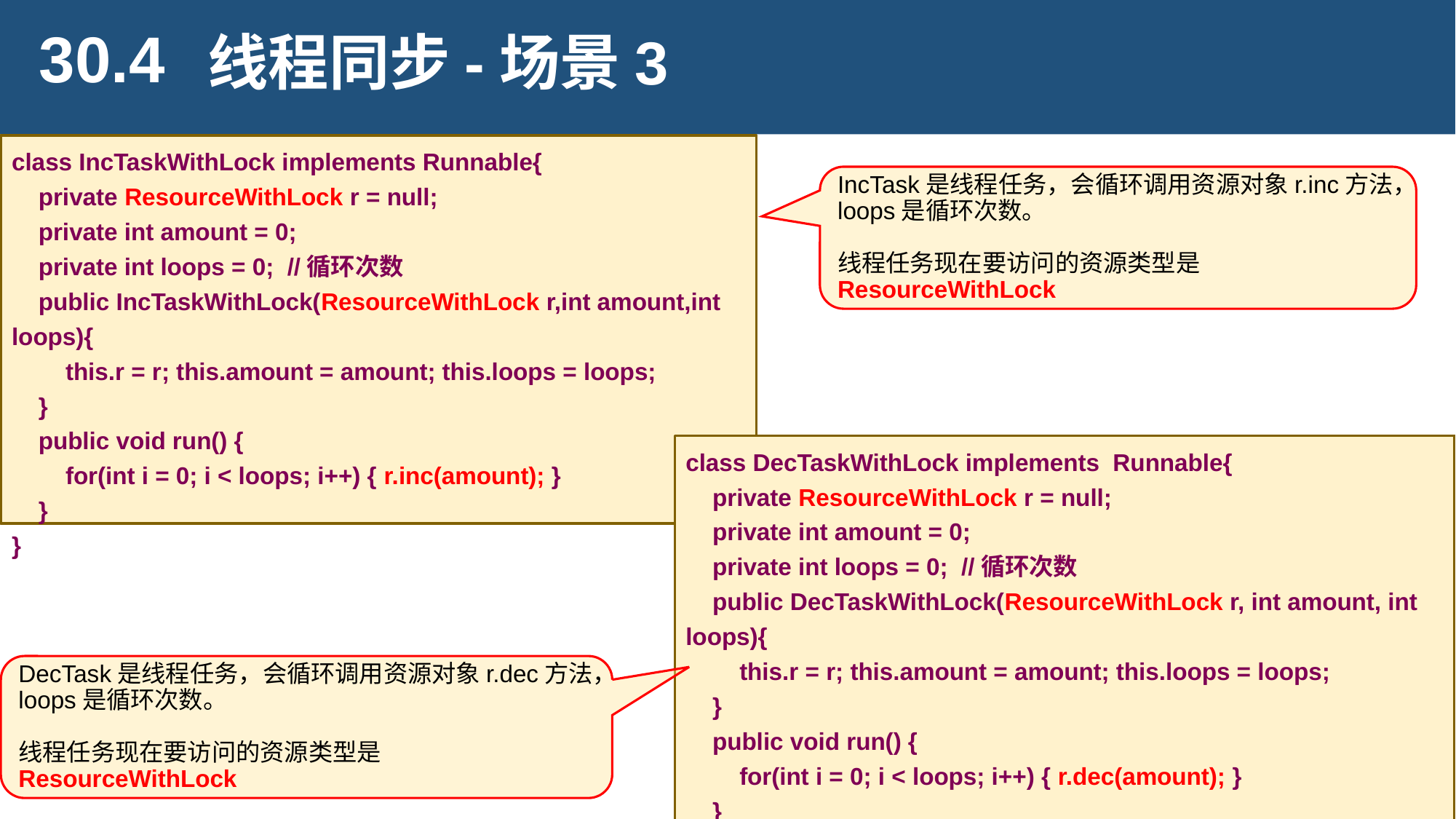

30.4
线程同步-场景3
class IncTaskWithLock implements Runnable{
    private ResourceWithLock r = null;
    private int amount = 0;
    private int loops = 0;  //循环次数
    public IncTaskWithLock(ResourceWithLock r,int amount,int loops){
        this.r = r; this.amount = amount; this.loops = loops;
    }
    public void run() {
        for(int i = 0; i < loops; i++) { r.inc(amount); }
    }
}
IncTask是线程任务，会循环调用资源对象r.inc方法，loops是循环次数。

线程任务现在要访问的资源类型是ResourceWithLock
class DecTaskWithLock implements  Runnable{
    private ResourceWithLock r = null;
    private int amount = 0;
    private int loops = 0;  //循环次数
    public DecTaskWithLock(ResourceWithLock r, int amount, int loops){
        this.r = r; this.amount = amount; this.loops = loops;
    }
    public void run() {
        for(int i = 0; i < loops; i++) { r.dec(amount); }
    }
}
DecTask是线程任务，会循环调用资源对象r.dec方法，loops是循环次数。

线程任务现在要访问的资源类型是ResourceWithLock